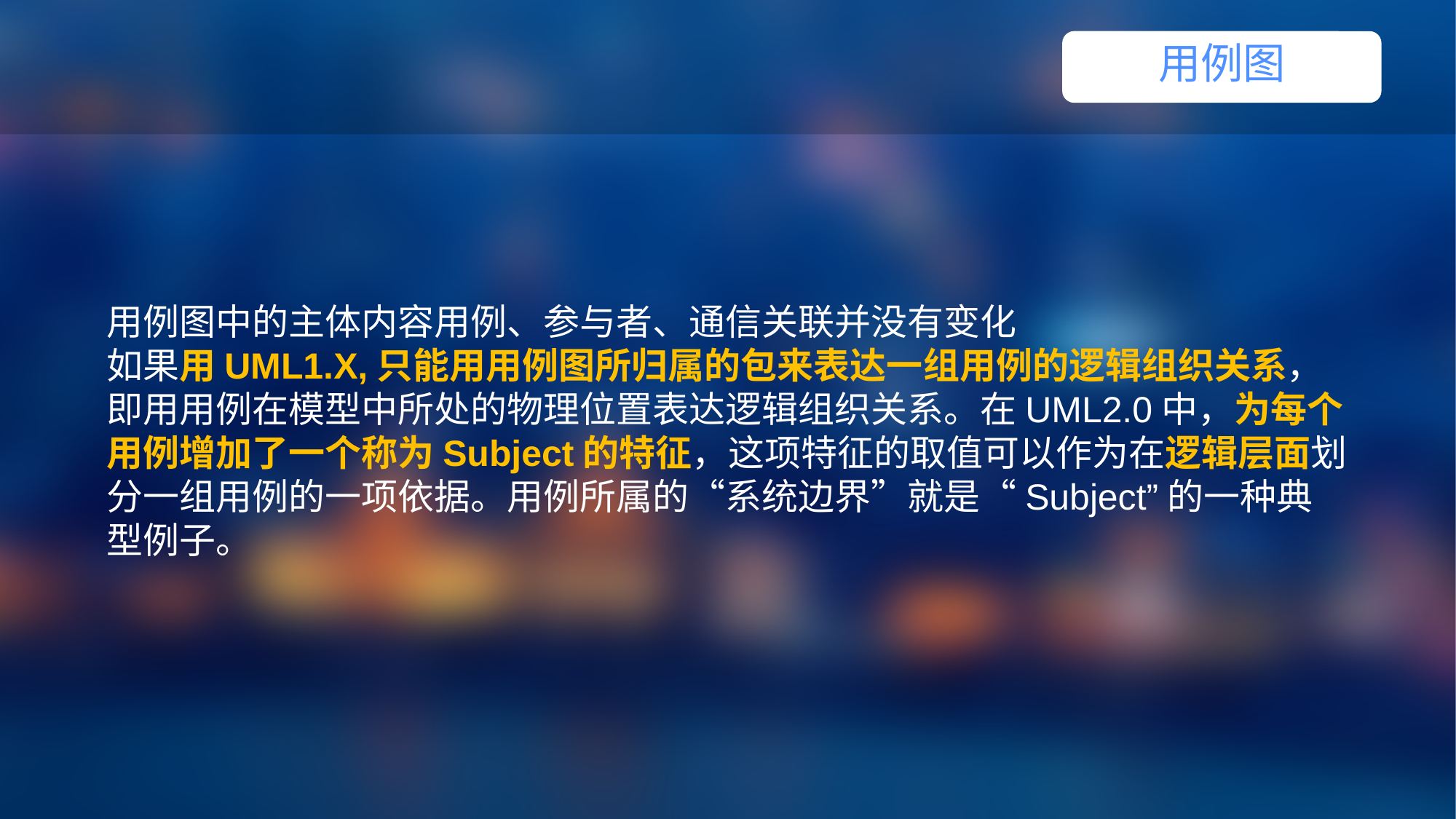

用例图
用例图中的主体内容用例、参与者、通信关联并没有变化
如果用UML1.X,只能用用例图所归属的包来表达一组用例的逻辑组织关系，即用用例在模型中所处的物理位置表达逻辑组织关系。在UML2.0中，为每个用例增加了一个称为Subject的特征，这项特征的取值可以作为在逻辑层面划分一组用例的一项依据。用例所属的“系统边界”就是“Subject”的一种典型例子。